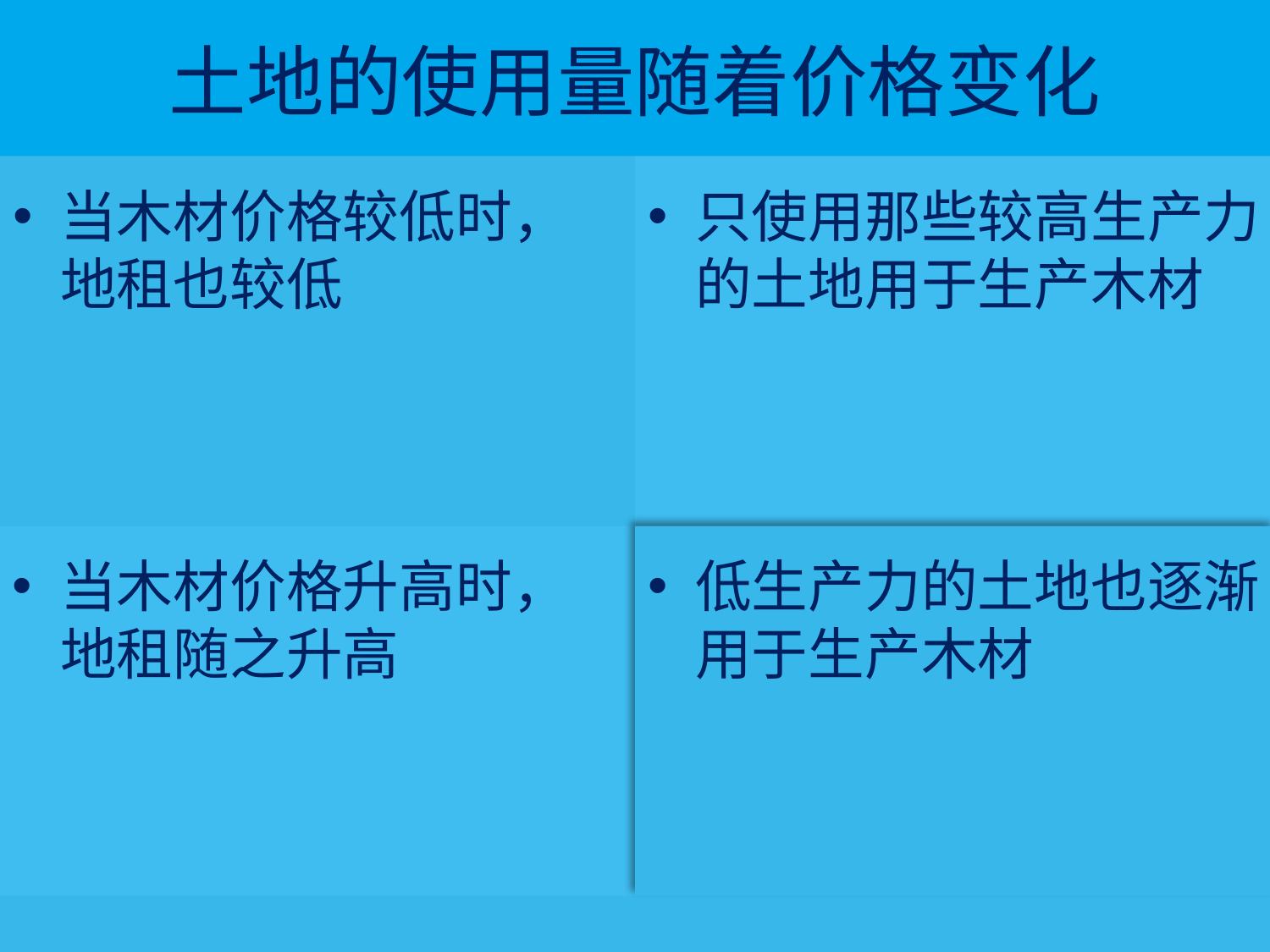

# 土地的使用量随着价格变化
当木材价格较低时，地租也较低
只使用那些较高生产力的土地用于生产木材
当木材价格升高时，地租随之升高
低生产力的土地也逐渐用于生产木材